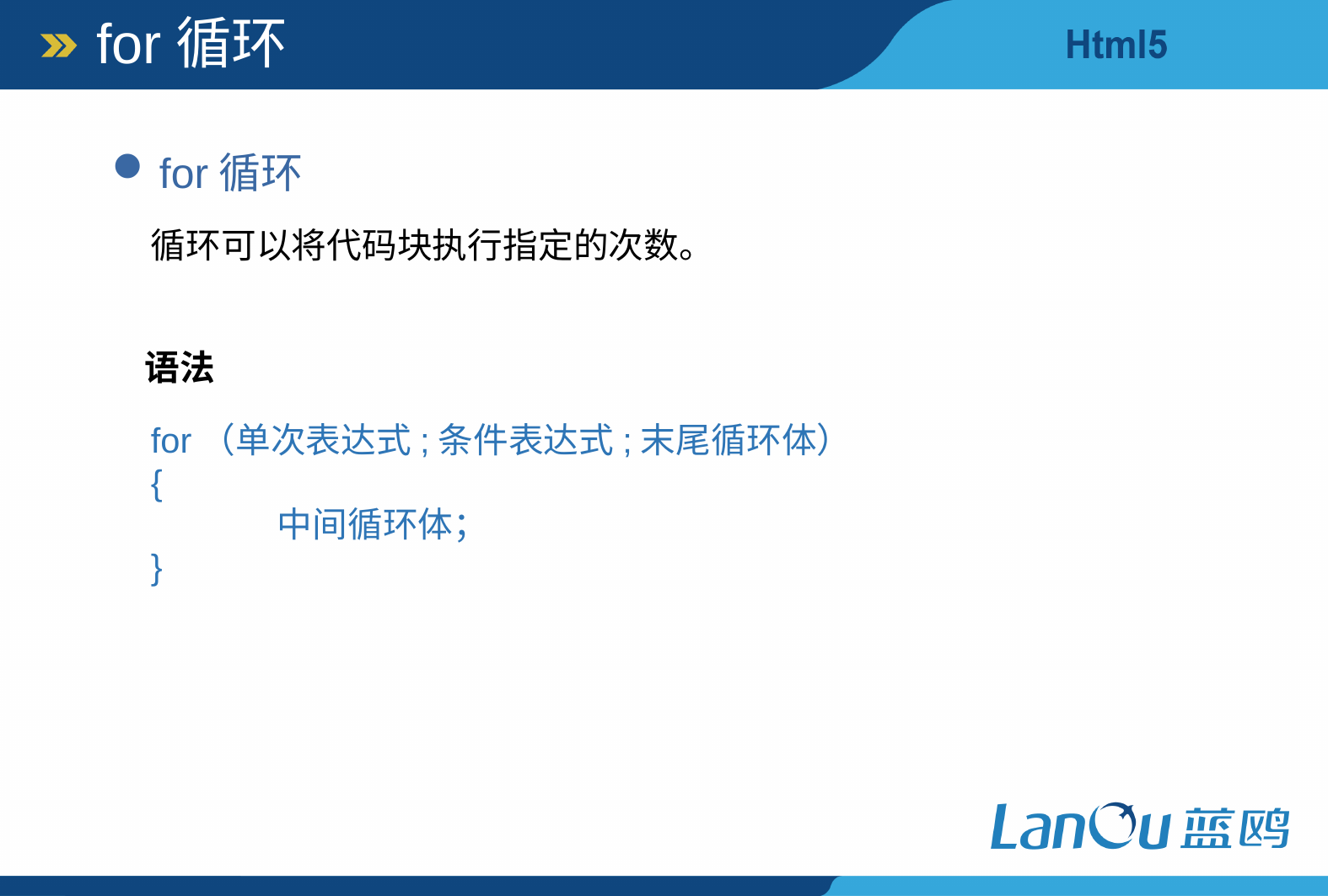

for循环
for循环
循环可以将代码块执行指定的次数。
语法
for（单次表达式;条件表达式;末尾循环体）
{
	中间循环体；
}